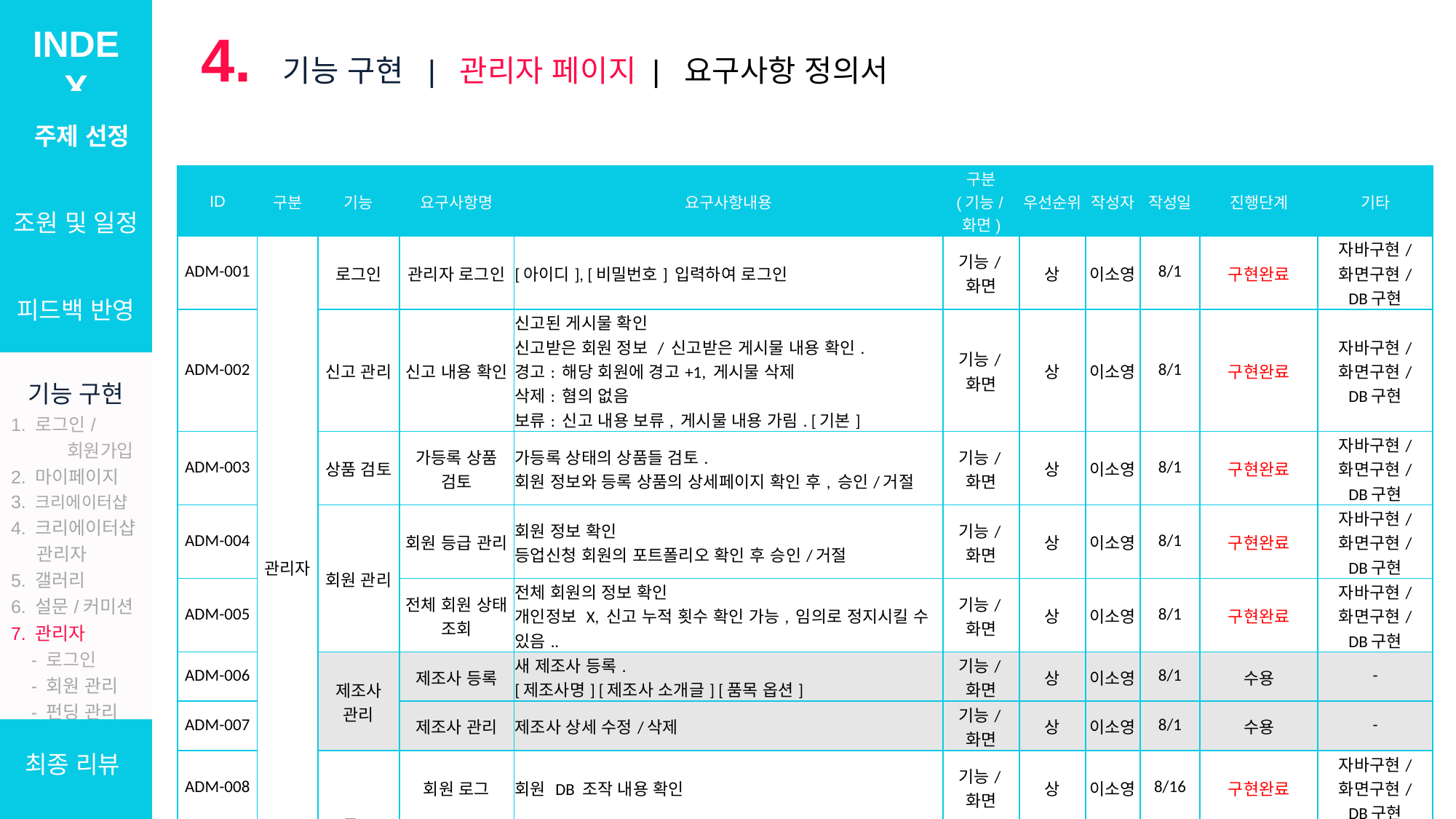

INDEX
4. 기능 구현  |  관리자 페이지 |  요구사항 정의서
| 주제 선정 |
| --- |
| 조원 및 일정 |
| 피드백 반영 |
| 기능 구현 1. 로그인/ 회원가입 2. 마이페이지 3. 크리에이터샵 4. 크리에이터샵 관리자 5. 갤러리 6. 설문/커미션 7. 관리자 - 로그인 - 회원 관리 - 펀딩 관리 - 신고 관리 - 로그 |
| 최종 리뷰 |
| ID | 구분 | 기능 | 요구사항명 | 요구사항내용 | 구분 (기능/화면) | 우선순위 | 작성자 | 작성일 | 진행단계 | 기타 |
| --- | --- | --- | --- | --- | --- | --- | --- | --- | --- | --- |
| ADM-001 | 관리자 | 로그인 | 관리자 로그인 | [아이디], [비밀번호] 입력하여 로그인 | 기능/화면 | 상 | 이소영 | 8/1 | 구현완료 | 자바구현/ 화면구현/ DB구현 |
| ADM-002 |  | 신고 관리 | 신고 내용 확인 | 신고된 게시물 확인 신고받은 회원 정보 / 신고받은 게시물 내용 확인. 경고: 해당 회원에 경고+1, 게시물 삭제 삭제: 혐의 없음 보류: 신고 내용 보류, 게시물 내용 가림. [기본] | 기능/화면 | 상 | 이소영 | 8/1 | 구현완료 | 자바구현/ 화면구현/ DB구현 |
| ADM-003 |  | 상품 검토 | 가등록 상품 검토 | 가등록 상태의 상품들 검토. 회원 정보와 등록 상품의 상세페이지 확인 후, 승인/거절 | 기능/화면 | 상 | 이소영 | 8/1 | 구현완료 | 자바구현/ 화면구현/ DB구현 |
| ADM-004 |  | 회원 관리 | 회원 등급 관리 | 회원 정보 확인 등업신청 회원의 포트폴리오 확인 후 승인/거절 | 기능/화면 | 상 | 이소영 | 8/1 | 구현완료 | 자바구현/ 화면구현/ DB구현 |
| ADM-005 |  |  | 전체 회원 상태 조회 | 전체 회원의 정보 확인 개인정보 X, 신고 누적 횟수 확인 가능, 임의로 정지시킬 수 있음.. | 기능/화면 | 상 | 이소영 | 8/1 | 구현완료 | 자바구현/ 화면구현/ DB구현 |
| ADM-006 |  | 제조사 관리 | 제조사 등록 | 새 제조사 등록. [제조사명] [제조사 소개글] [품목 옵션] | 기능/화면 | 상 | 이소영 | 8/1 | 수용 | - |
| ADM-007 |  |  | 제조사 관리 | 제조사 상세 수정/삭제 | 기능/화면 | 상 | 이소영 | 8/1 | 수용 | - |
| ADM-008 |  | 로그 | 회원 로그 | 회원 DB 조작 내용 확인 | 기능/화면 | 상 | 이소영 | 8/16 | 구현완료 | 자바구현/ 화면구현/ DB구현 |
| ADM-009 |  |  | 컨텐츠 로그 | 게시글, 댓글, 펀딩 DB 조작 내용 확인 | 기능/화면 | 상 | 이소영 | 8/16 | 구현완료 | 자바구현/ 화면구현/ DB구현 |